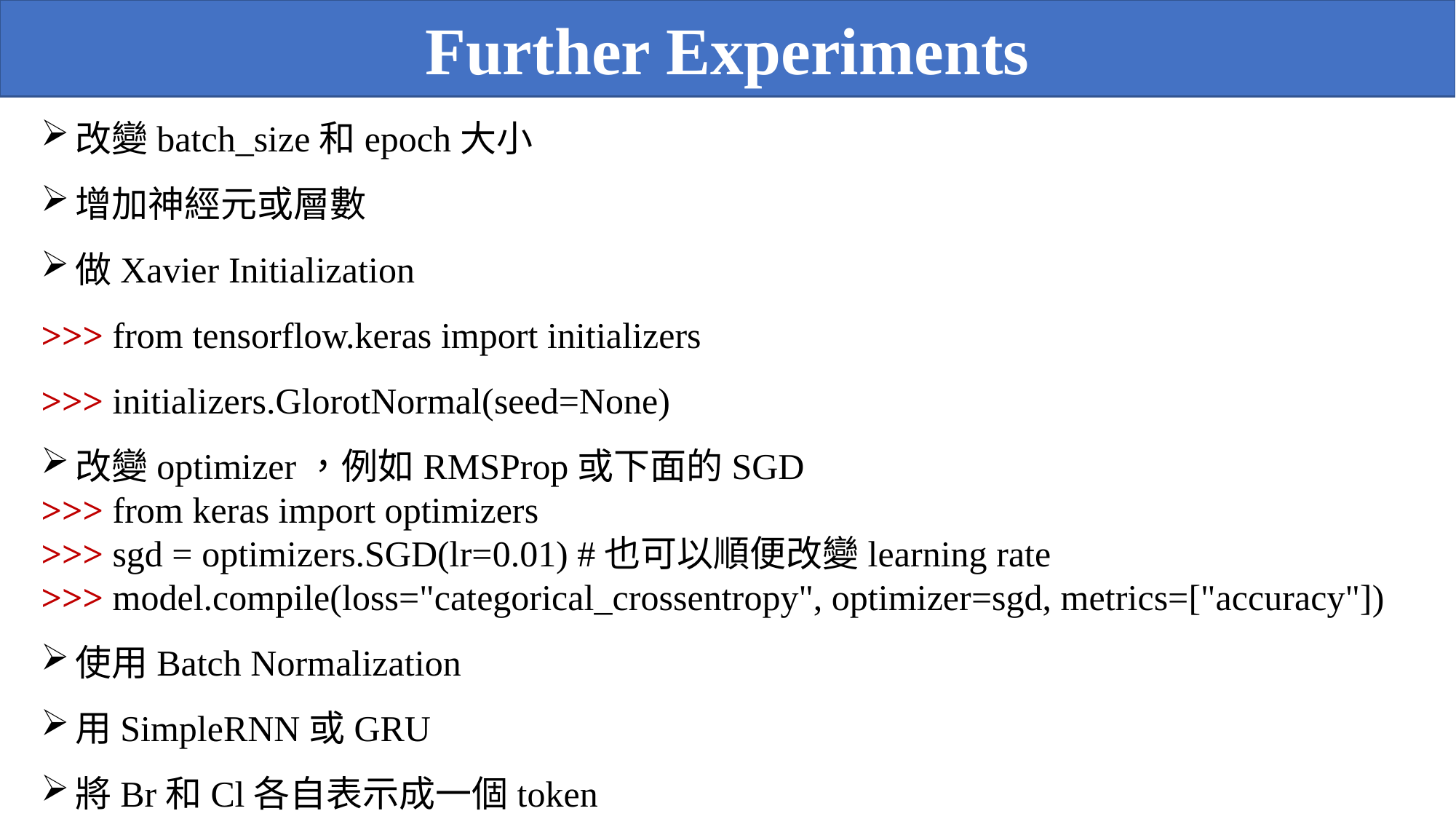

Further Experiments
改變batch_size和epoch大小
增加神經元或層數
做Xavier Initialization
>>> from tensorflow.keras import initializers
>>> initializers.GlorotNormal(seed=None)
改變optimizer，例如RMSProp或下面的SGD
>>> from keras import optimizers
>>> sgd = optimizers.SGD(lr=0.01) #也可以順便改變learning rate
>>> model.compile(loss="categorical_crossentropy", optimizer=sgd, metrics=["accuracy"])
使用Batch Normalization
用SimpleRNN或GRU
將Br和Cl各自表示成一個token